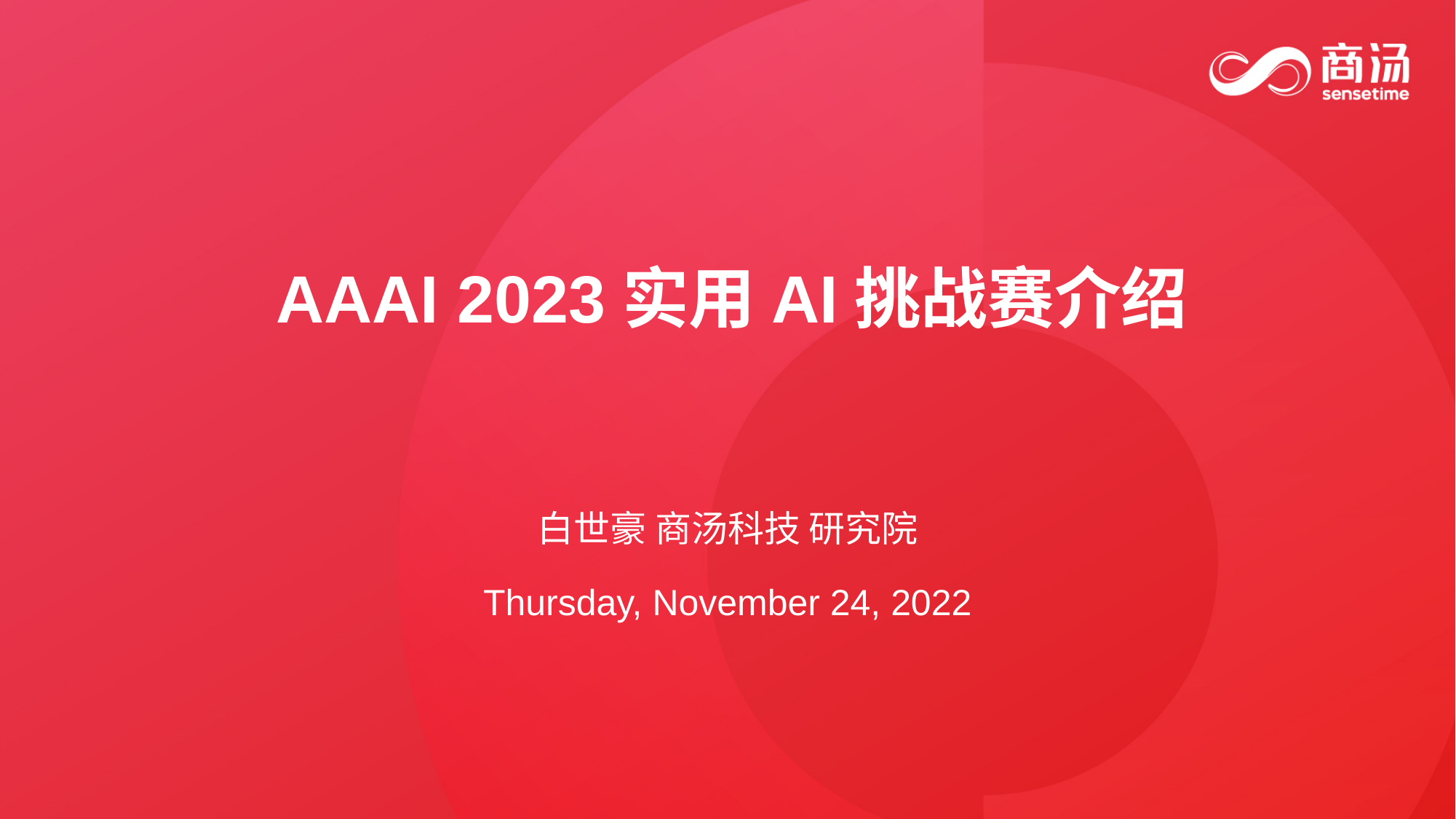

AAAI 2023实用AI挑战赛介绍
白世豪 商汤科技 研究院
Thursday, November 24, 2022